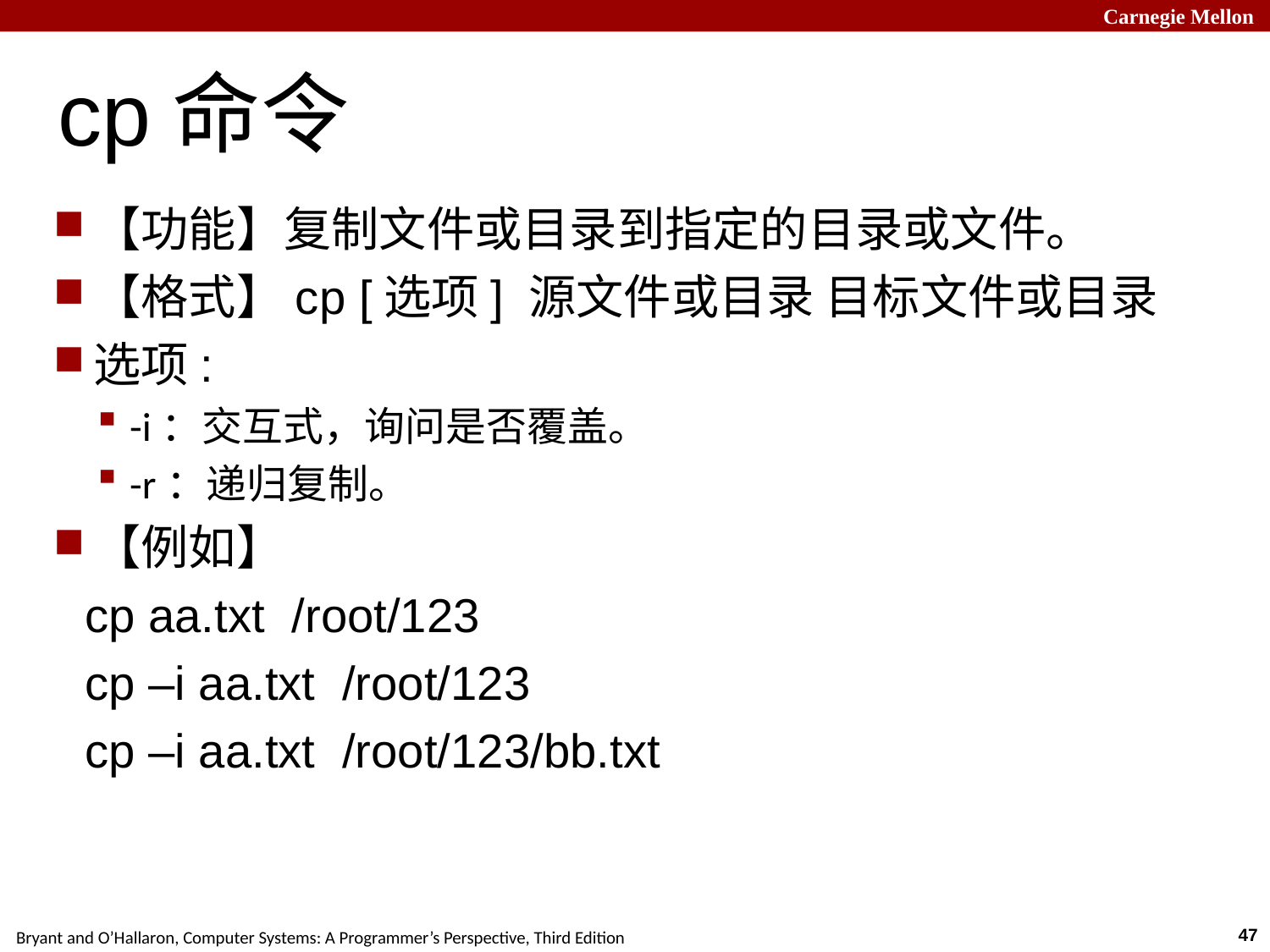

# cp命令
【功能】复制文件或目录到指定的目录或文件。
【格式】cp [选项] 源文件或目录 目标文件或目录
选项:
-i：交互式，询问是否覆盖。
-r：递归复制。
【例如】
  cp aa.txt  /root/123
  cp –i aa.txt  /root/123
  cp –i aa.txt  /root/123/bb.txt